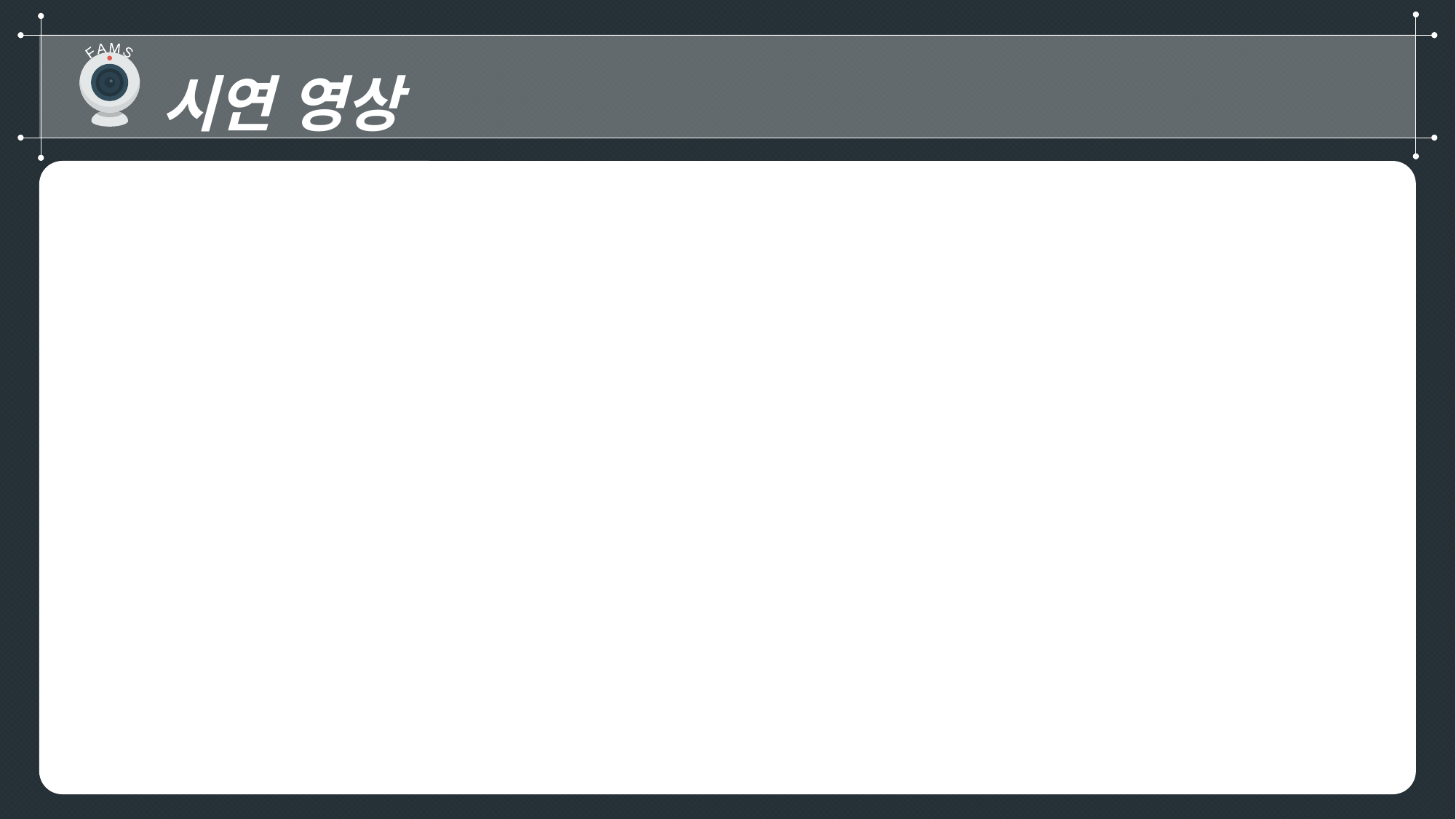

시연 영상
F A M S

F